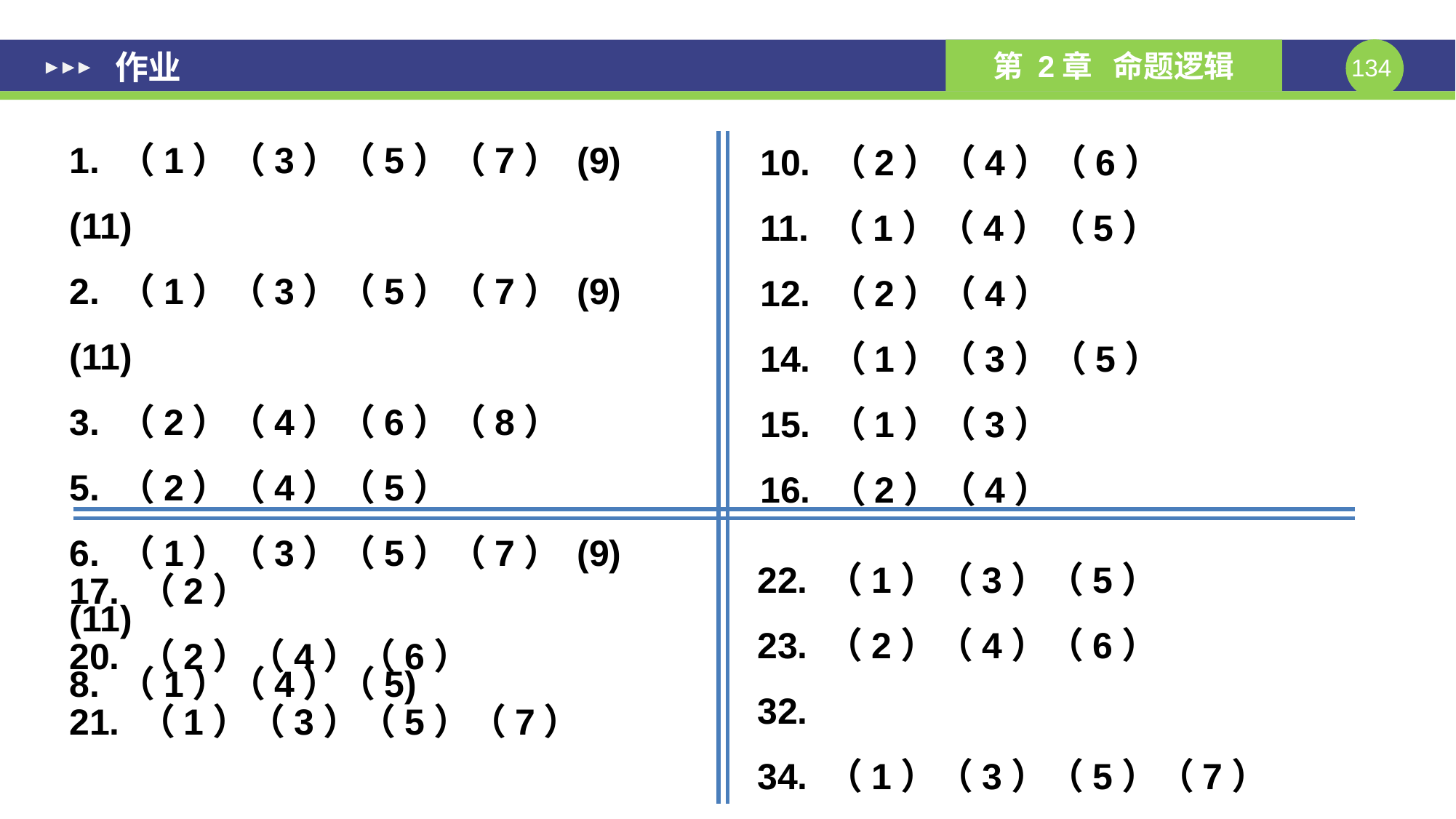

作业
1. （1）（3）（5）（7） (9)   (11)
2. （1）（3）（5）（7） (9)   (11)
3. （2）（4）（6）（8）
5. （2）（4）（5）
6. （1）（3）（5）（7） (9)   (11)
8. （1）（4）（5)

10. （2）（4）（6）
11. （1）（4）（5）
12. （2）（4）
14. （1）（3）（5）
15. （1）（3）
16. （2）（4）

22. （1）（3）（5）
23. （2）（4）（6）
32.
34. （1）（3）（5）（7）

17. （2）
20. （2）（4）（6）
21. （1）（3）（5）（7）